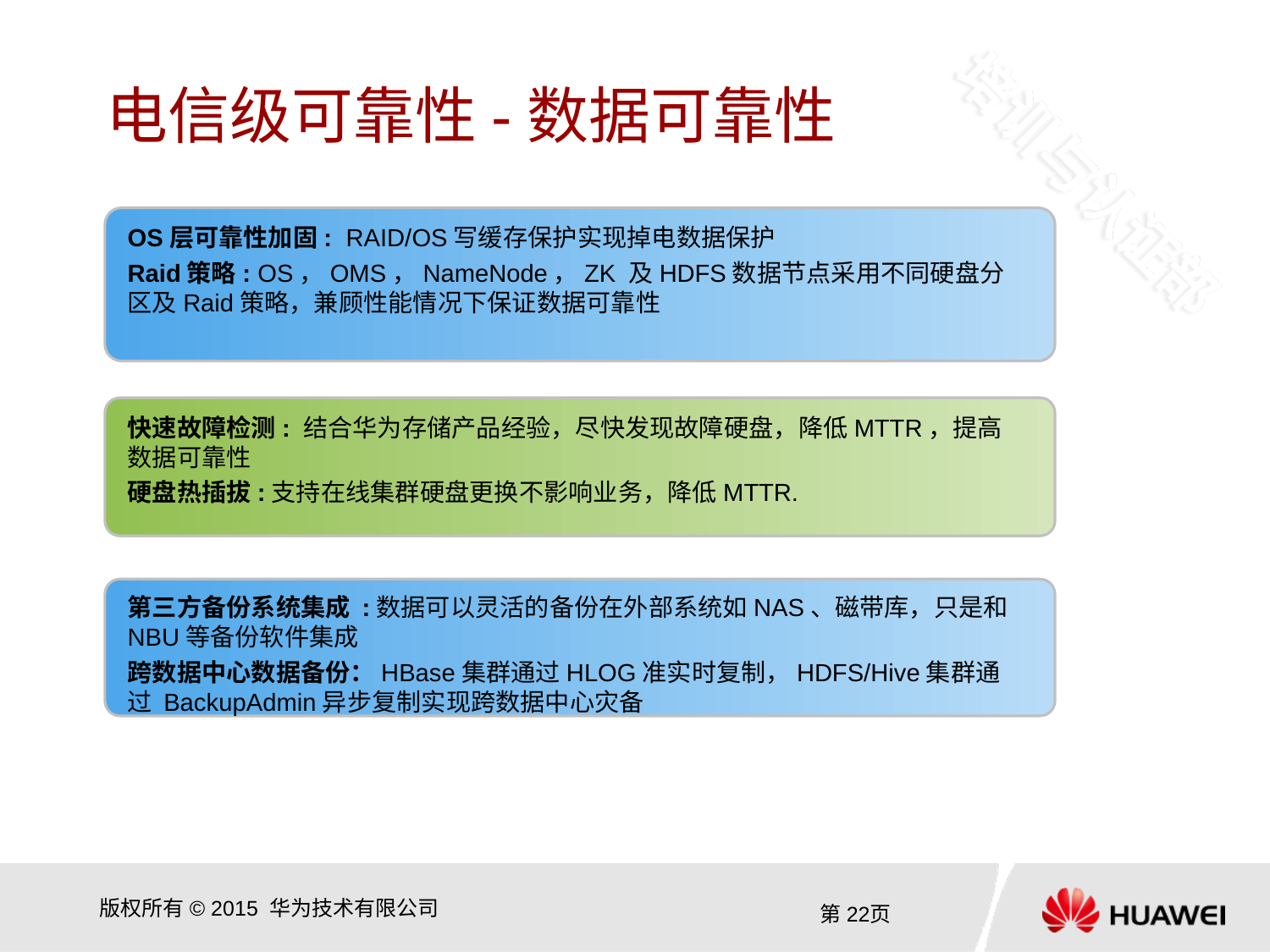

# 电信级可靠性-数据可靠性

OS层可靠性加固:  RAID/OS写缓存保护实现掉电数据保护
Raid策略: OS，OMS，NameNode，ZK 及HDFS数据节点采用不同硬盘分区及Raid策略，兼顾性能情况下保证数据可靠性

快速故障检测: 结合华为存储产品经验，尽快发现故障硬盘，降低MTTR，提高数据可靠性
硬盘热插拔:支持在线集群硬盘更换不影响业务，降低MTTR.

第三方备份系统集成 :数据可以灵活的备份在外部系统如NAS、磁带库，只是和NBU等备份软件集成
跨数据中心数据备份：HBase集群通过HLOG准实时复制，HDFS/Hive集群通过 BackupAdmin异步复制实现跨数据中心灾备